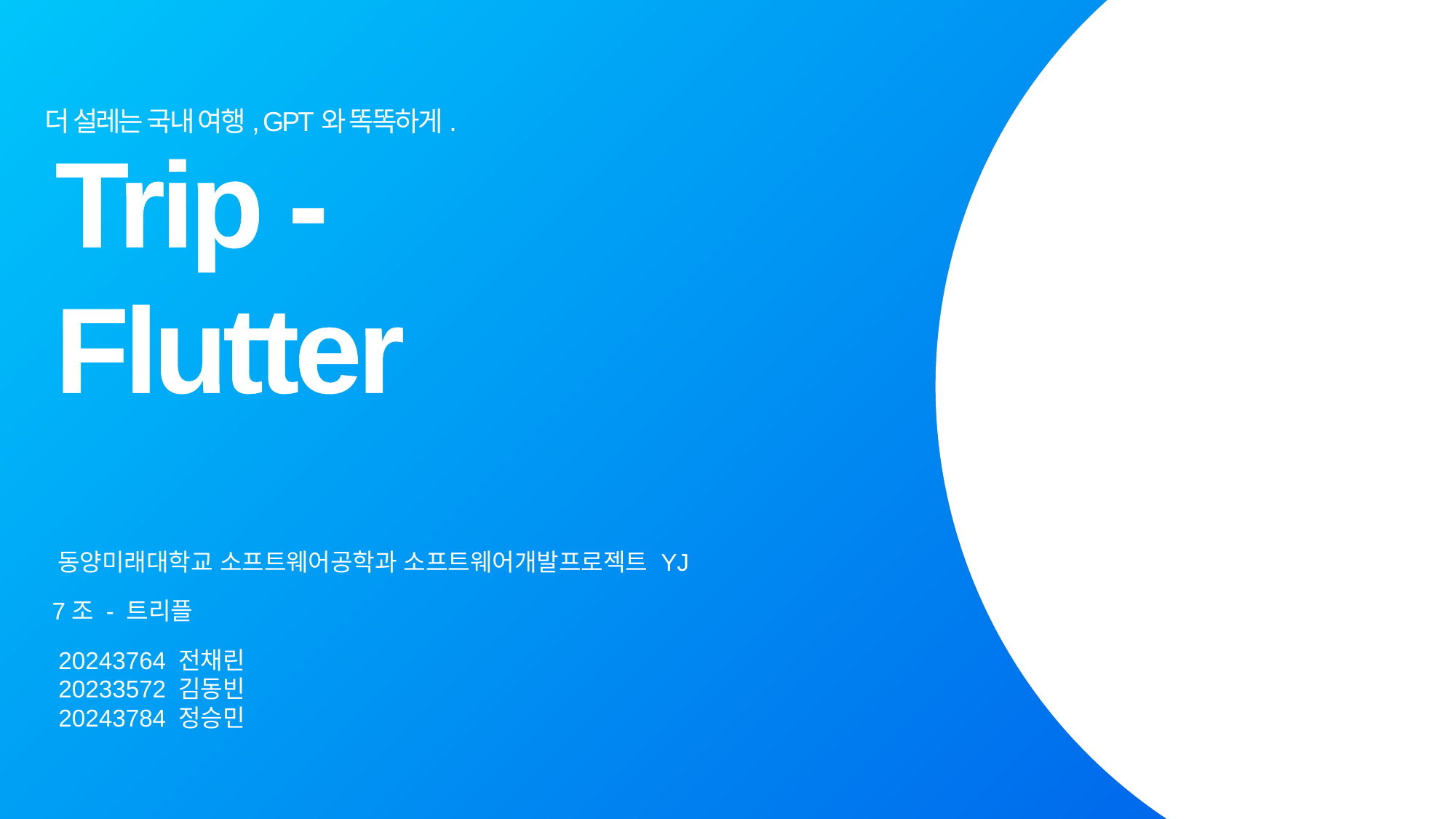

더 설레는 국내 여행, GPT와 똑똑하게.
Trip -
Flutter
동양미래대학교 소프트웨어공학과 소프트웨어개발프로젝트 YJ
7조 - 트리플
20243764 전채린
20233572 김동빈
20243784 정승민